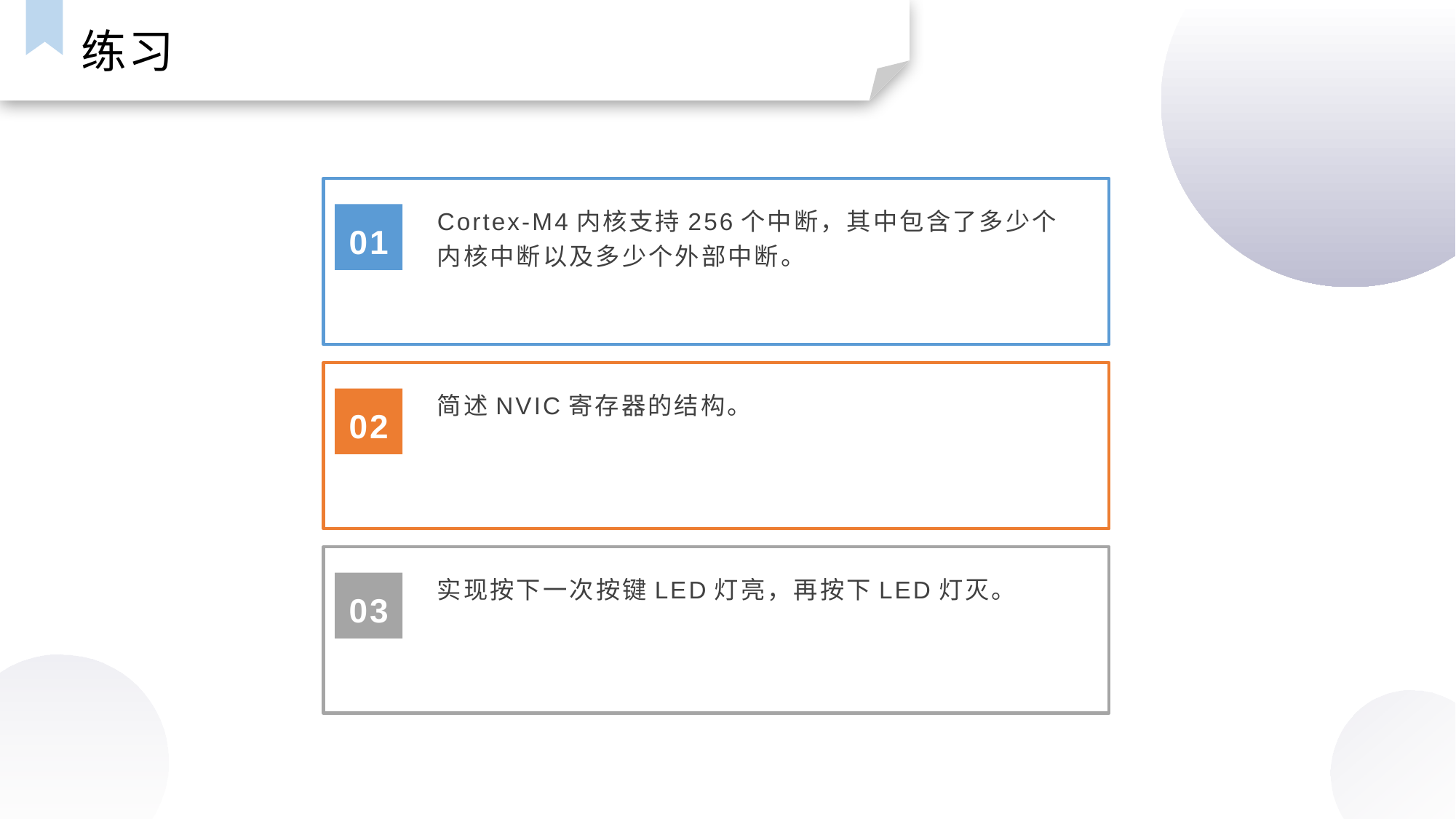

练习

Cortex-M4内核支持256个中断，其中包含了多少个内核中断以及多少个外部中断。

01

简述NVIC寄存器的结构。

02

实现按下一次按键LED灯亮，再按下LED灯灭。

03